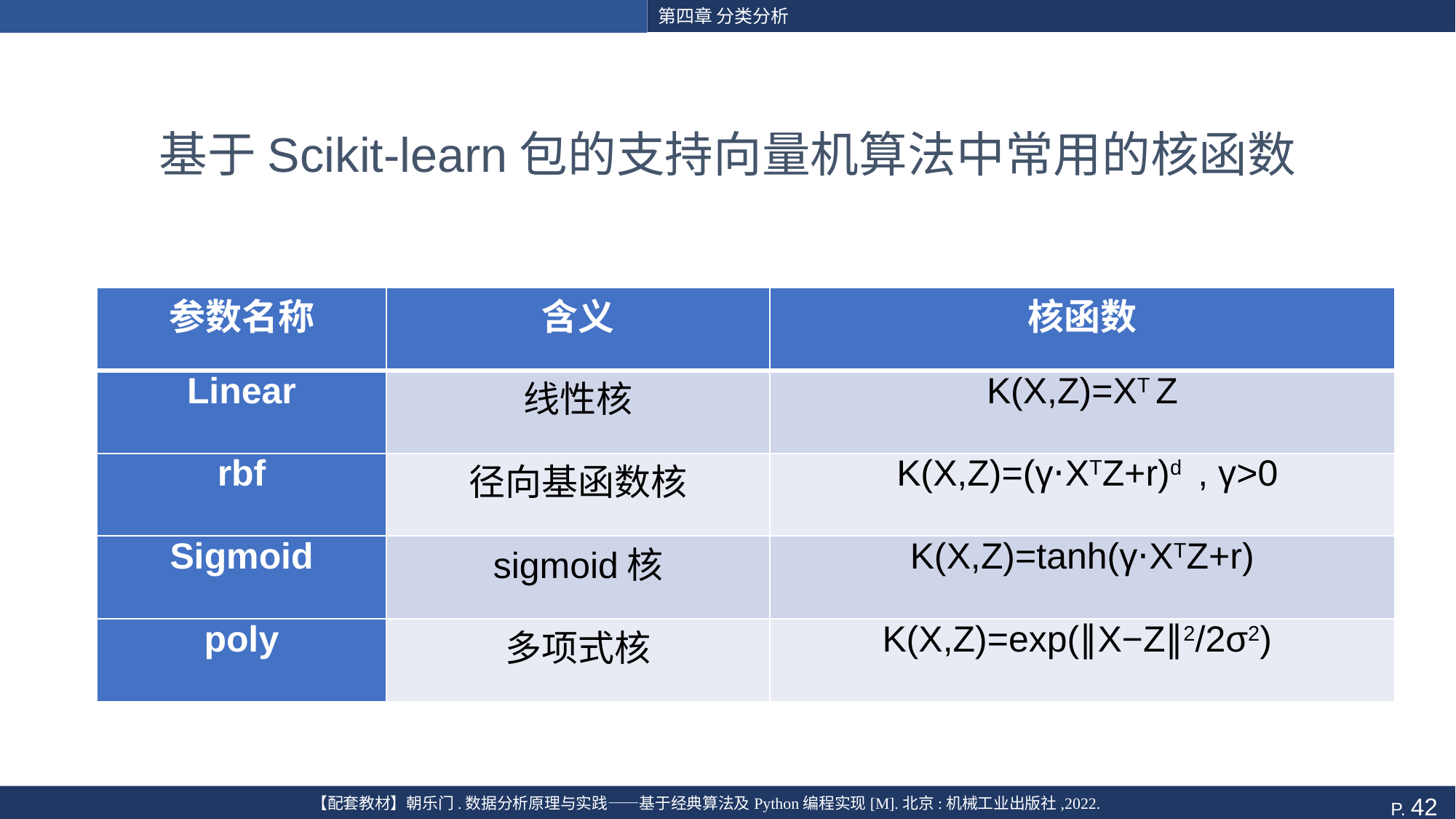

# 基于Scikit-learn包的支持向量机算法中常用的核函数
| 参数名称 | 含义 | 核函数 |
| --- | --- | --- |
| Linear | 线性核 | K(X,Z)=XT Z |
| rbf | 径向基函数核 | K(X,Z)=(γ⋅XTZ+r)d , γ>0 |
| Sigmoid | sigmoid核 | K(X,Z)=tanh(γ⋅XTZ+r) |
| poly | 多项式核 | K(X,Z)=exp(∥X−Z∥2/2σ2) |